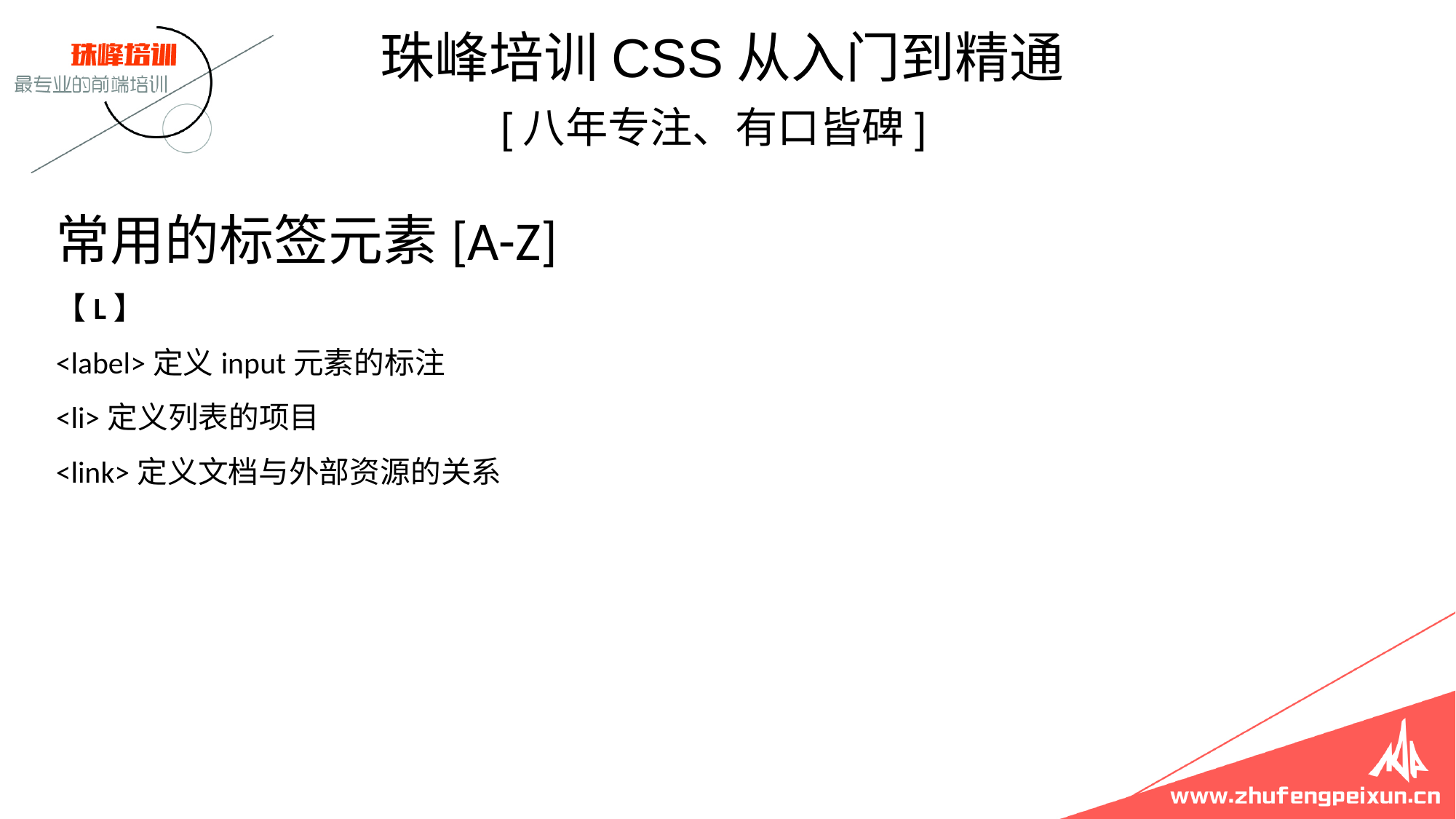

珠峰培训CSS从入门到精通
        [八年专注、有口皆碑]
# 常用的标签元素[A-Z] 【L】 <label>定义input元素的标注 <li>定义列表的项目 <link>定义文档与外部资源的关系